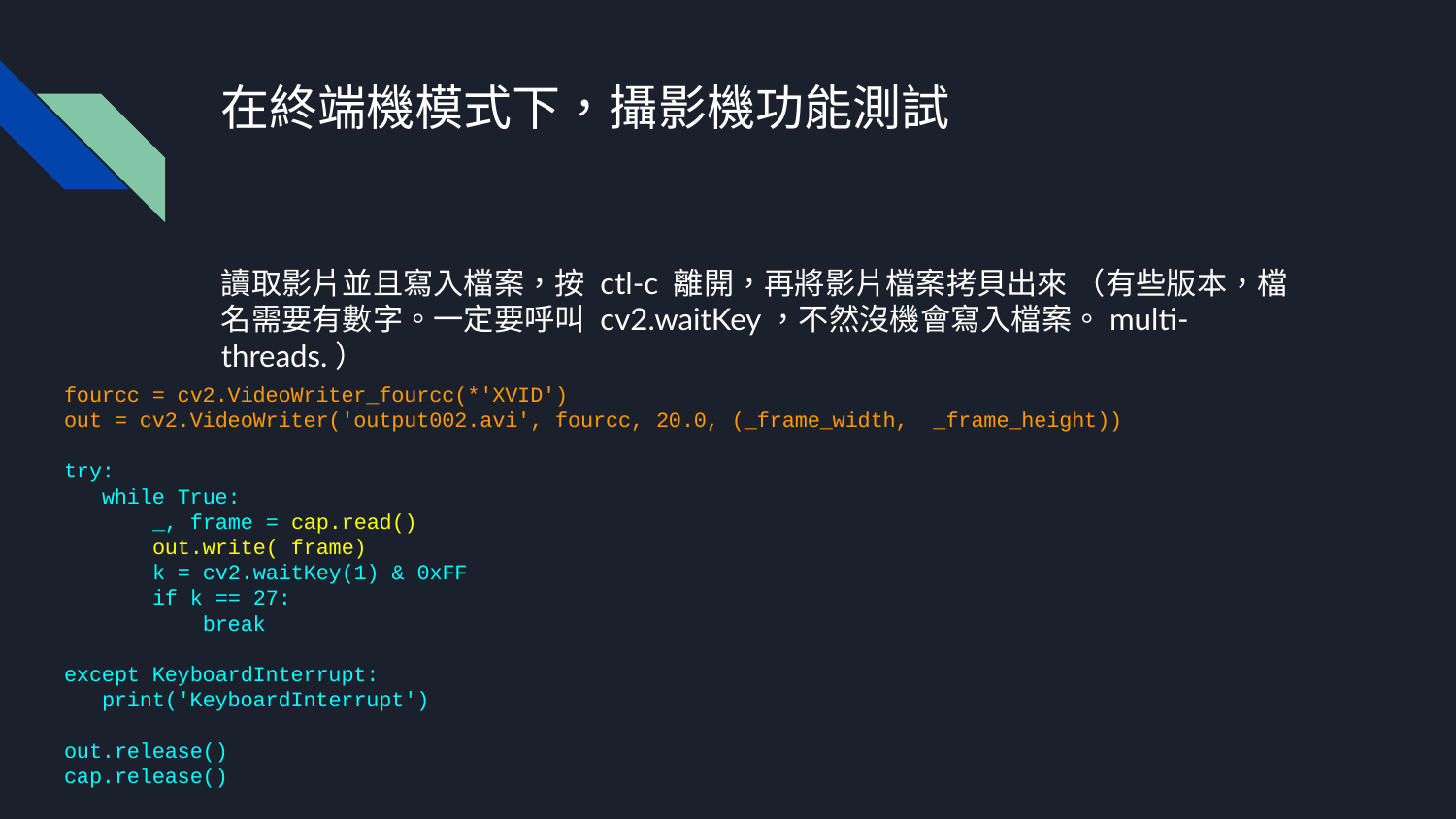

# 在終端機模式下，攝影機功能測試
讀取影片並且寫入檔案，按 ctl-c 離開，再將影片檔案拷貝出來 （有些版本，檔名需要有數字。一定要呼叫 cv2.waitKey，不然沒機會寫入檔案。multi-threads.）
fourcc = cv2.VideoWriter_fourcc(*'XVID')
out = cv2.VideoWriter('output002.avi', fourcc, 20.0, (_frame_width,  _frame_height))

try:
   while True:
       _, frame = cap.read()
       out.write( frame)
       k = cv2.waitKey(1) & 0xFF
       if k == 27:
           break

except KeyboardInterrupt:
   print('KeyboardInterrupt')

out.release()
cap.release()